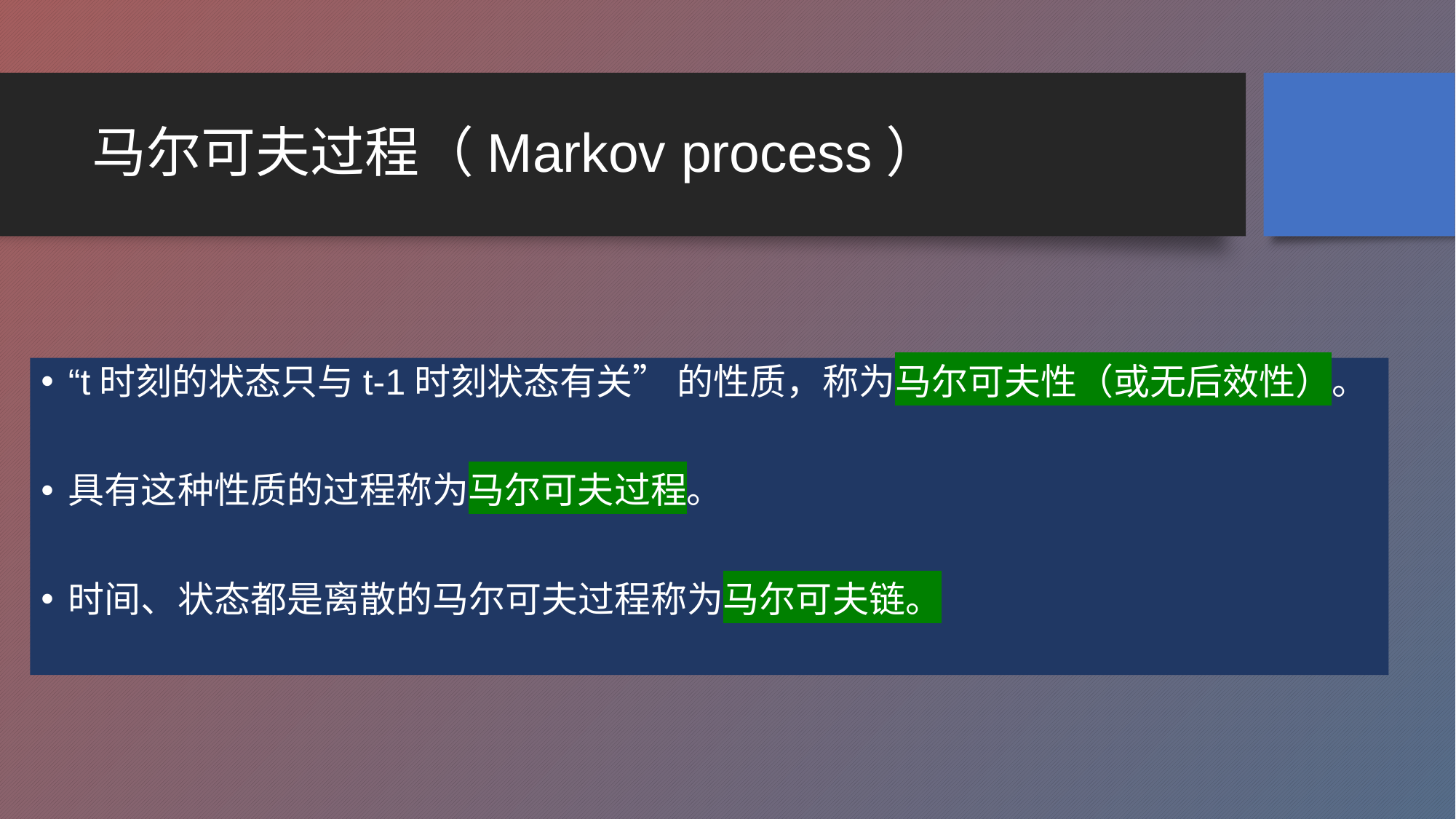

# 马尔可夫过程（Markov process）
“t时刻的状态只与t-1时刻状态有关” 的性质，称为马尔可夫性（或无后效性）。

具有这种性质的过程称为马尔可夫过程。

时间、状态都是离散的马尔可夫过程称为马尔可夫链。